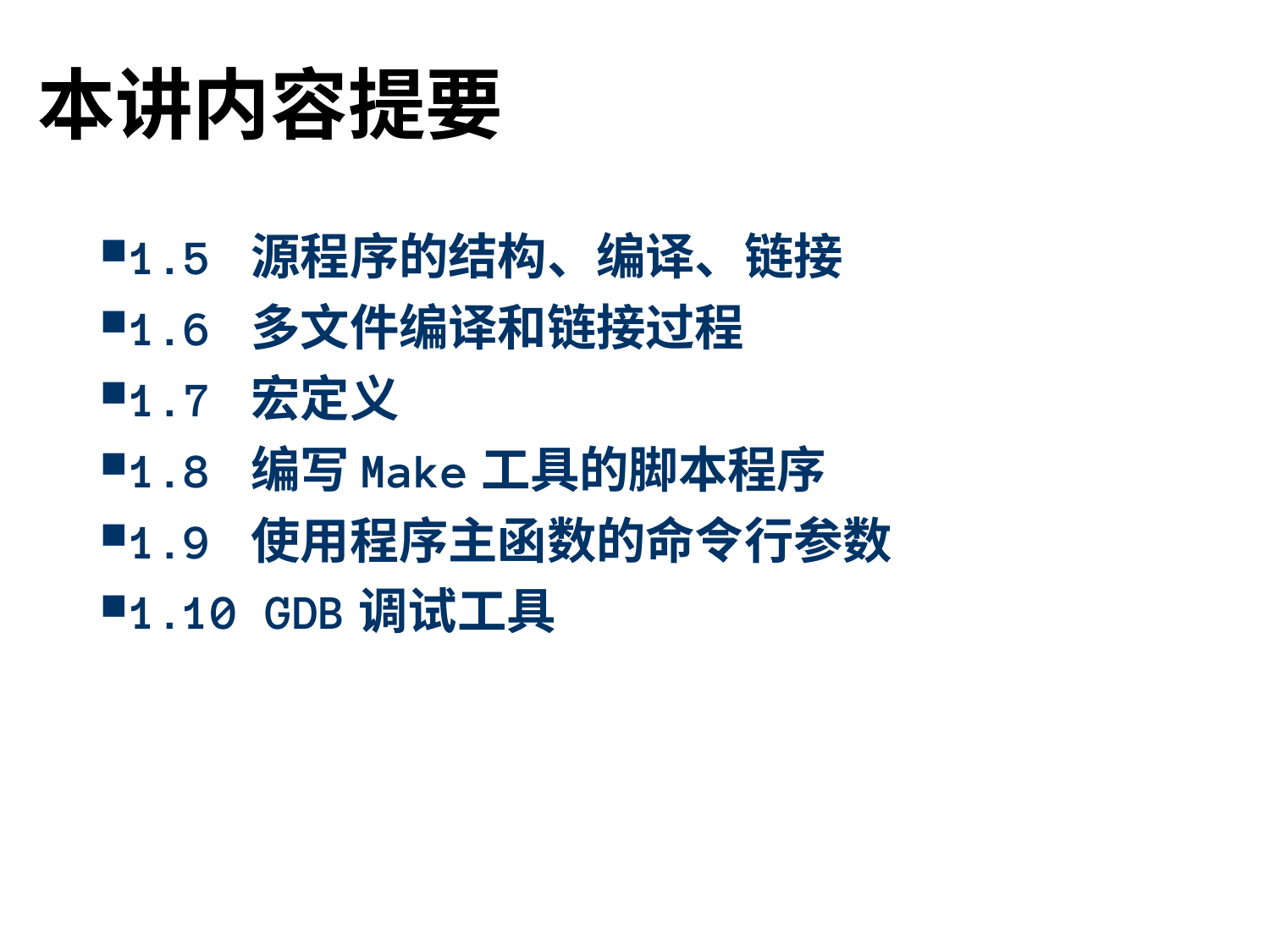

# 本讲内容提要
1.5 源程序的结构、编译、链接
1.6 多文件编译和链接过程
1.7 宏定义
1.8 编写Make工具的脚本程序
1.9 使用程序主函数的命令行参数
1.10 GDB调试工具
3